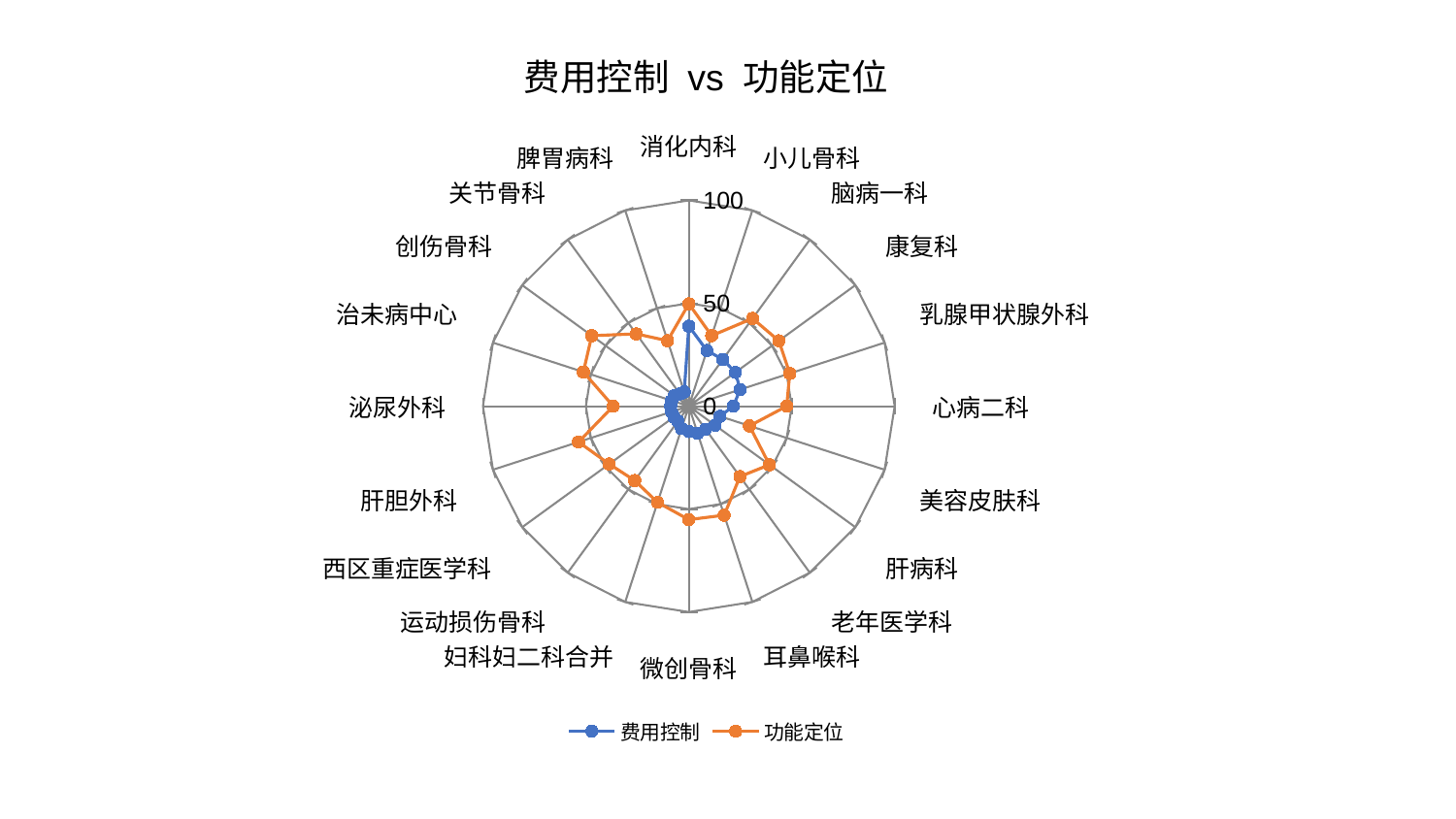

### Chart: 费用控制 vs 功能定位

| Category | 费用控制 | 功能定位 |
|---|---|---|
| 消化内科 | 38.92239579775596 | 49.763613758803295 |
| 小儿骨科 | 28.430737965853936 | 36.02706754117045 |
| 脑病一科 | 28.09140193579916 | 52.70072183099394 |
| 康复科 | 27.984025074080332 | 54.08186573772173 |
| 乳腺甲状腺外科 | 26.253419267144242 | 51.571986105665665 |
| 心病二科 | 21.632929586212917 | 47.55048287151184 |
| 美容皮肤科 | 15.897425333607274 | 31.006410360473332 |
| 肝病科 | 15.825327260750665 | 48.43308472576396 |
| 老年医学科 | 13.878703534929826 | 42.27514450779174 |
| 耳鼻喉科 | 13.86151901826371 | 55.68746870372881 |
| 微创骨科 | 12.34195163569311 | 55.14460265468392 |
| 妇科妇二科合并 | 11.432780563848164 | 49.14525059706072 |
| 运动损伤骨科 | 8.969092690333902 | 44.68579519632219 |
| 西区重症医学科 | 8.944514870537926 | 47.8204791805282 |
| 肝胆外科 | 8.855185025360267 | 56.314898627285395 |
| 泌尿外科 | 8.840043291617889 | 36.71862011164628 |
| 治未病中心 | 8.787499311379301 | 53.83963303194287 |
| 创伤骨科 | 8.747336572440034 | 58.262652276837215 |
| 关节骨科 | 7.372120373295337 | 43.44005422933796 |
| 脾胃病科 | 7.293987950084332 | 33.43311237569134 |
43